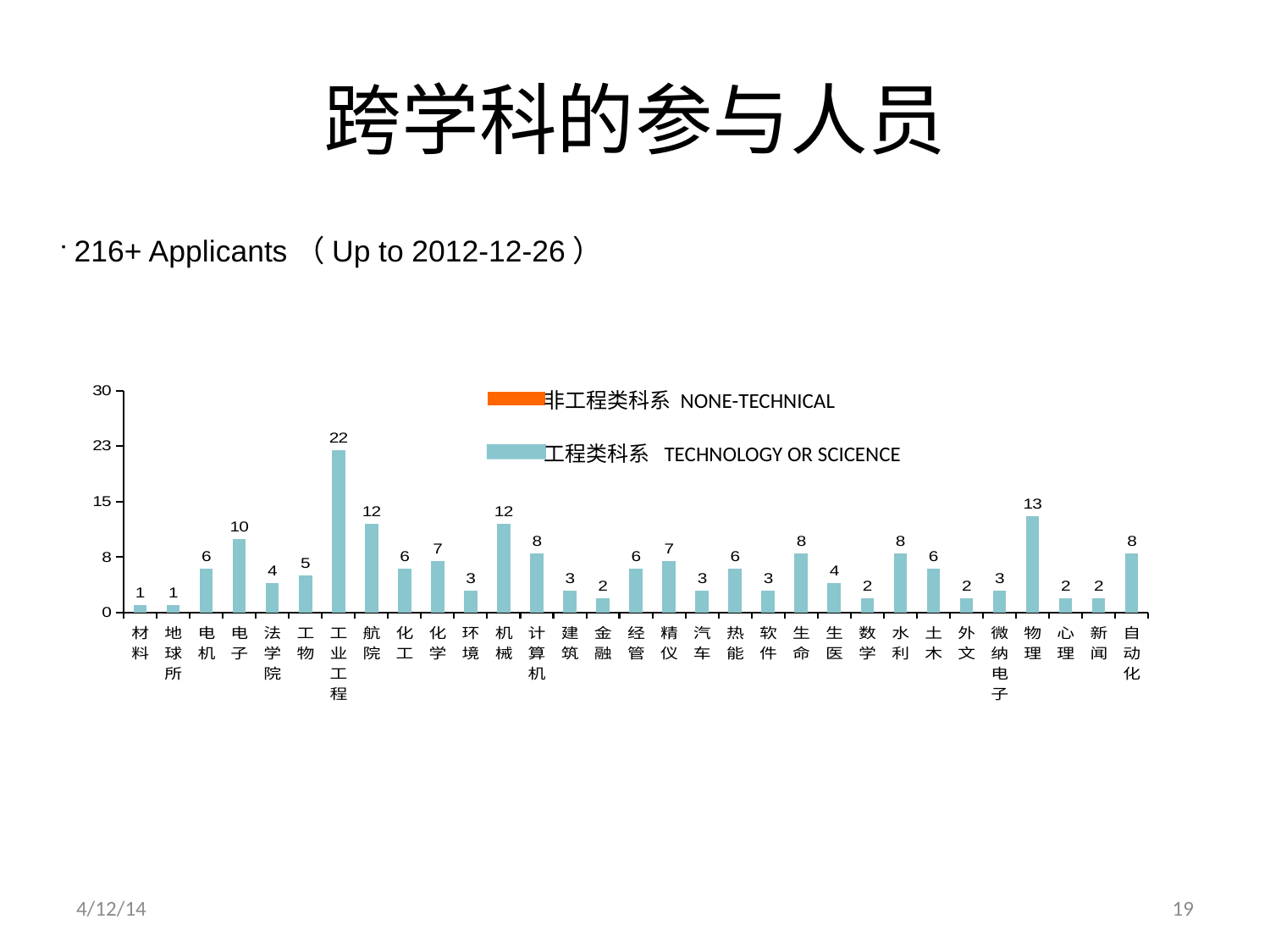

# 跨学科的参与人员
 216+ Applicants（Up to 2012-12-26）

### Chart:

| Category | 人数 |
|---|---|
| 材料 | 1.0 |
| 地球所 | 1.0 |
| 电机 | 6.0 |
| 电子 | 10.0 |
| 法学院 | 4.0 |
| 工物 | 5.0 |
| 工业工程 | 22.0 |
| 航院 | 12.0 |
| 化工 | 6.0 |
| 化学 | 7.0 |
| 环境 | 3.0 |
| 机械 | 12.0 |
| 计算机 | 8.0 |
| 建筑 | 3.0 |
| 金融 | 2.0 |
| 经管 | 6.0 |
| 精仪 | 7.0 |
| 汽车 | 3.0 |
| 热能 | 6.0 |
| 软件 | 3.0 |
| 生命 | 8.0 |
| 生医 | 4.0 |
| 数学 | 2.0 |
| 水利 | 8.0 |
| 土木 | 6.0 |
| 外文 | 2.0 |
| 微纳电子 | 3.0 |
| 物理 | 13.0 |
| 心理 | 2.0 |
| 新闻 | 2.0 |
| 自动化 | 8.0 |
非工程类科系 NONE-TECHNICAL

工程类科系  TECHNOLOGY OR SCICENCE

4/12/14
19